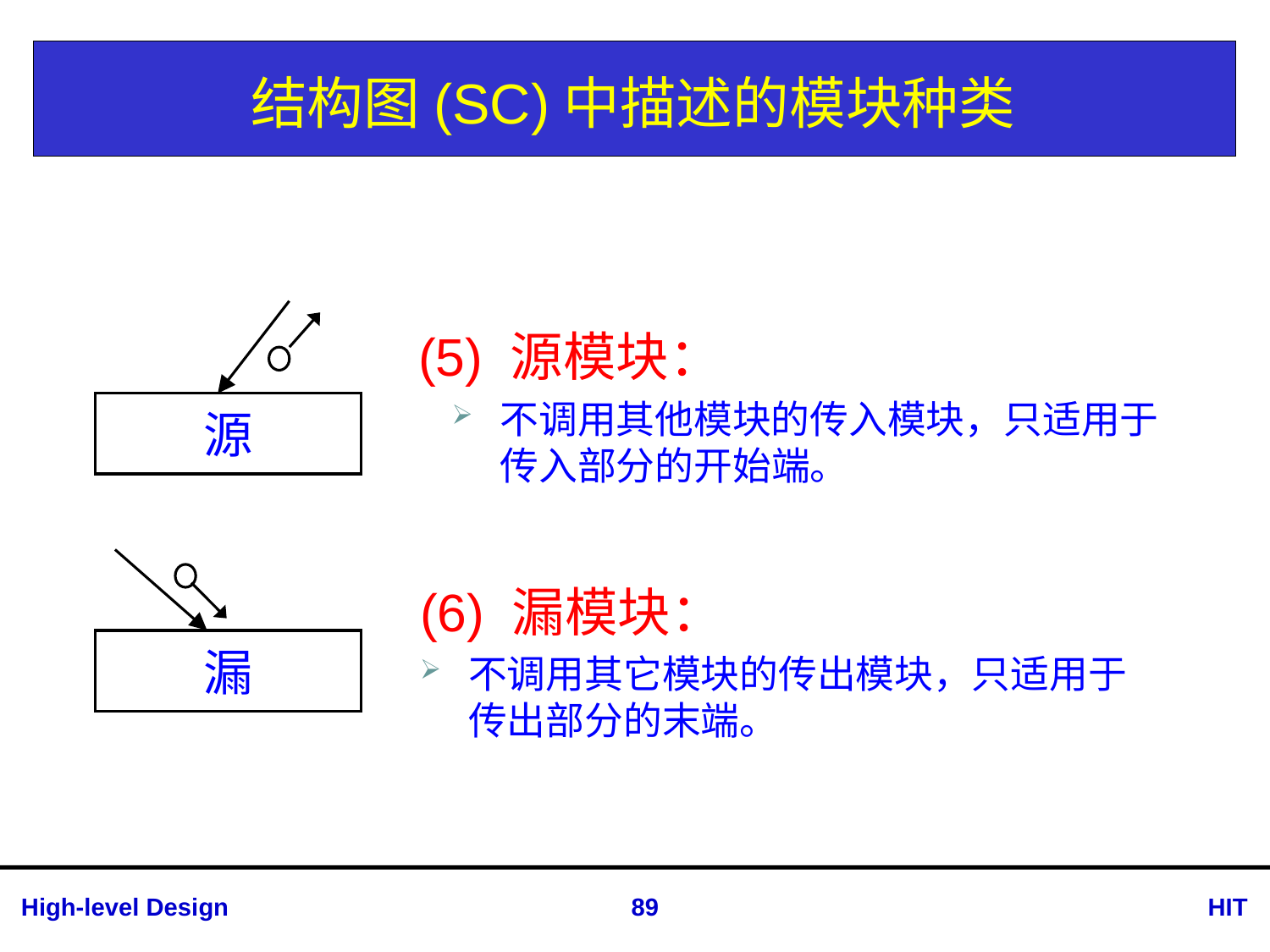

# 结构图(SC)中描述的模块种类

源
 (5) 源模块：
不调用其他模块的传入模块，只适用于传入部分的开始端。

漏
(6) 漏模块：
不调用其它模块的传出模块，只适用于传出部分的末端。